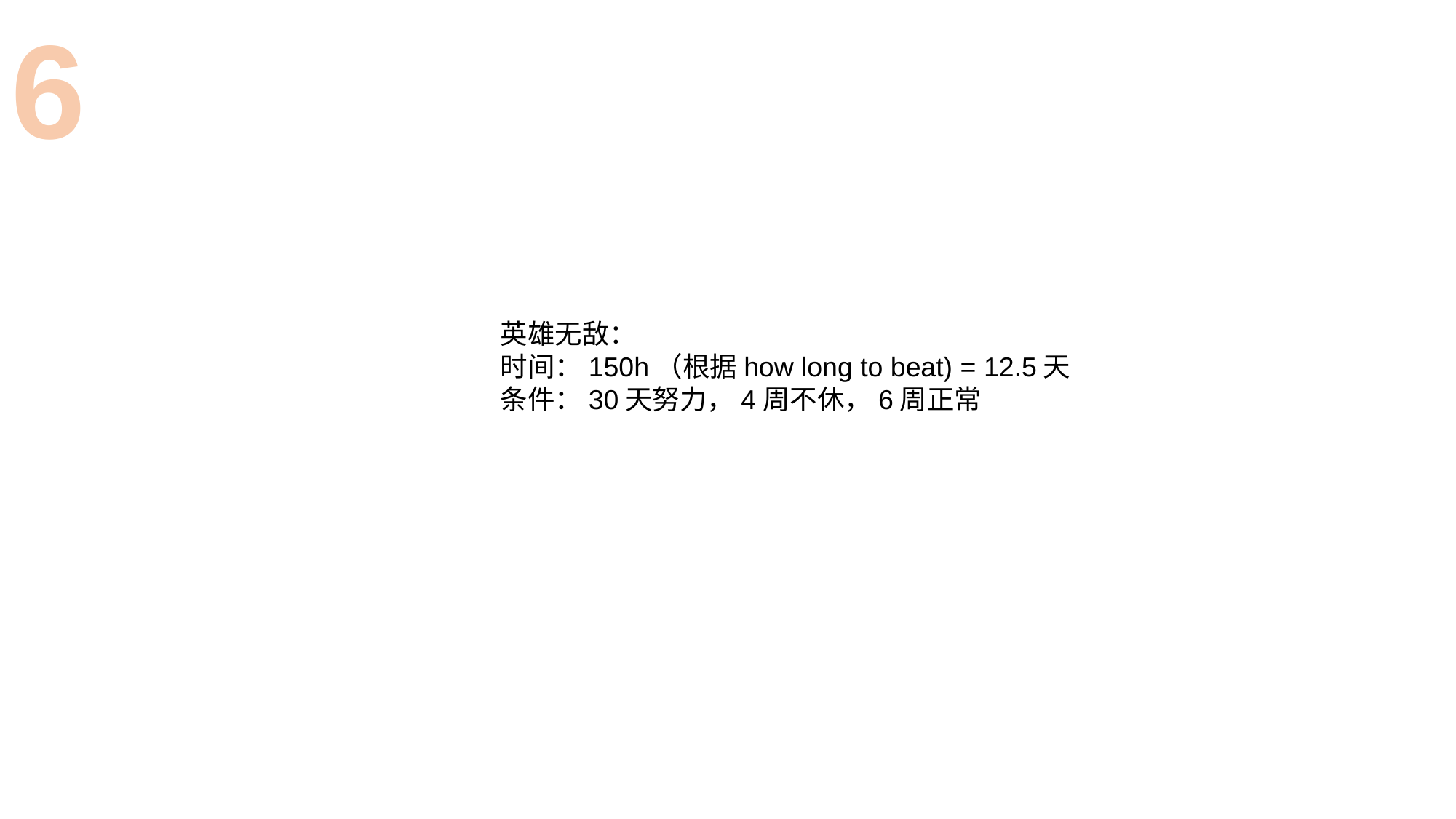

6
英雄无敌：
时间：150h（根据how long to beat) = 12.5天
条件：30天努力，4周不休，6周正常